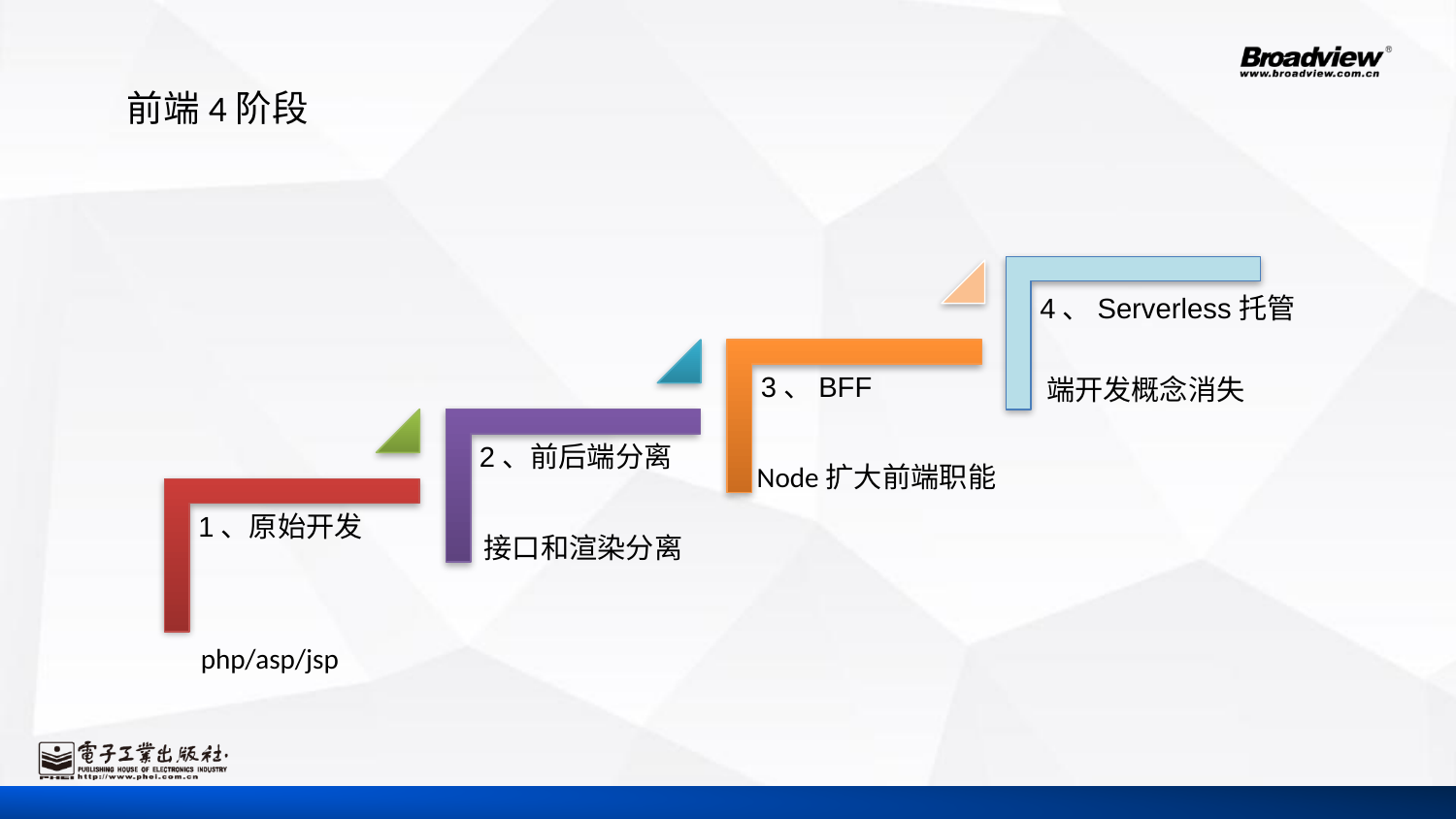

#
前端4阶段

1、原始开发
2、前后端分离
3、BFF

4、Serverless托管
端开发概念消失
Node扩大前端职能
接口和渲染分离
php/asp/jsp